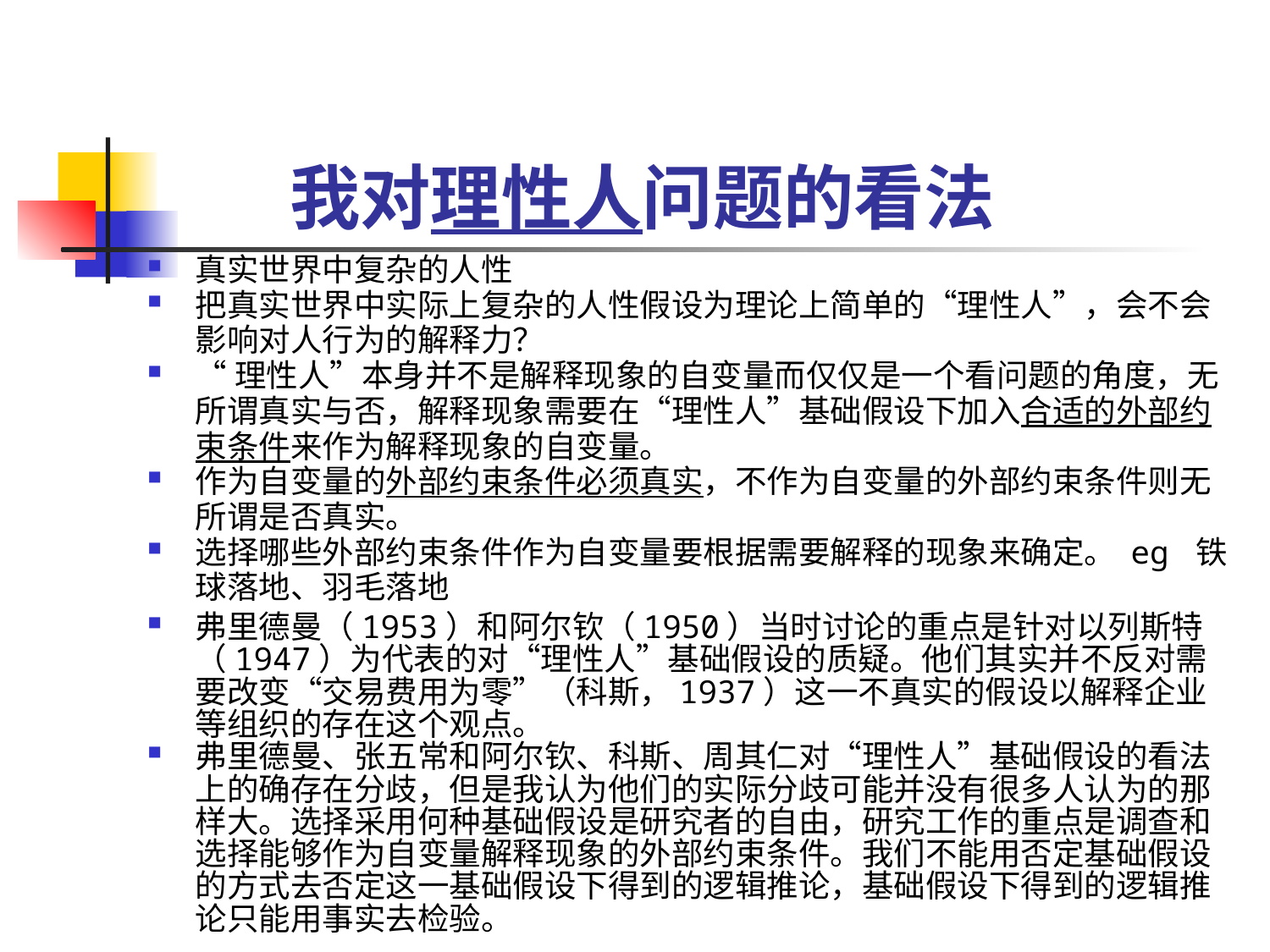

# 我对理性人问题的看法
真实世界中复杂的人性
把真实世界中实际上复杂的人性假设为理论上简单的“理性人”，会不会影响对人行为的解释力？
“理性人”本身并不是解释现象的自变量而仅仅是一个看问题的角度，无所谓真实与否，解释现象需要在“理性人”基础假设下加入合适的外部约束条件来作为解释现象的自变量。
作为自变量的外部约束条件必须真实，不作为自变量的外部约束条件则无所谓是否真实。
选择哪些外部约束条件作为自变量要根据需要解释的现象来确定。 eg 铁球落地、羽毛落地
弗里德曼（1953）和阿尔钦（1950）当时讨论的重点是针对以列斯特（1947）为代表的对“理性人”基础假设的质疑。他们其实并不反对需要改变“交易费用为零”（科斯，1937）这一不真实的假设以解释企业等组织的存在这个观点。
弗里德曼、张五常和阿尔钦、科斯、周其仁对“理性人”基础假设的看法上的确存在分歧，但是我认为他们的实际分歧可能并没有很多人认为的那样大。选择采用何种基础假设是研究者的自由，研究工作的重点是调查和选择能够作为自变量解释现象的外部约束条件。我们不能用否定基础假设的方式去否定这一基础假设下得到的逻辑推论，基础假设下得到的逻辑推论只能用事实去检验。